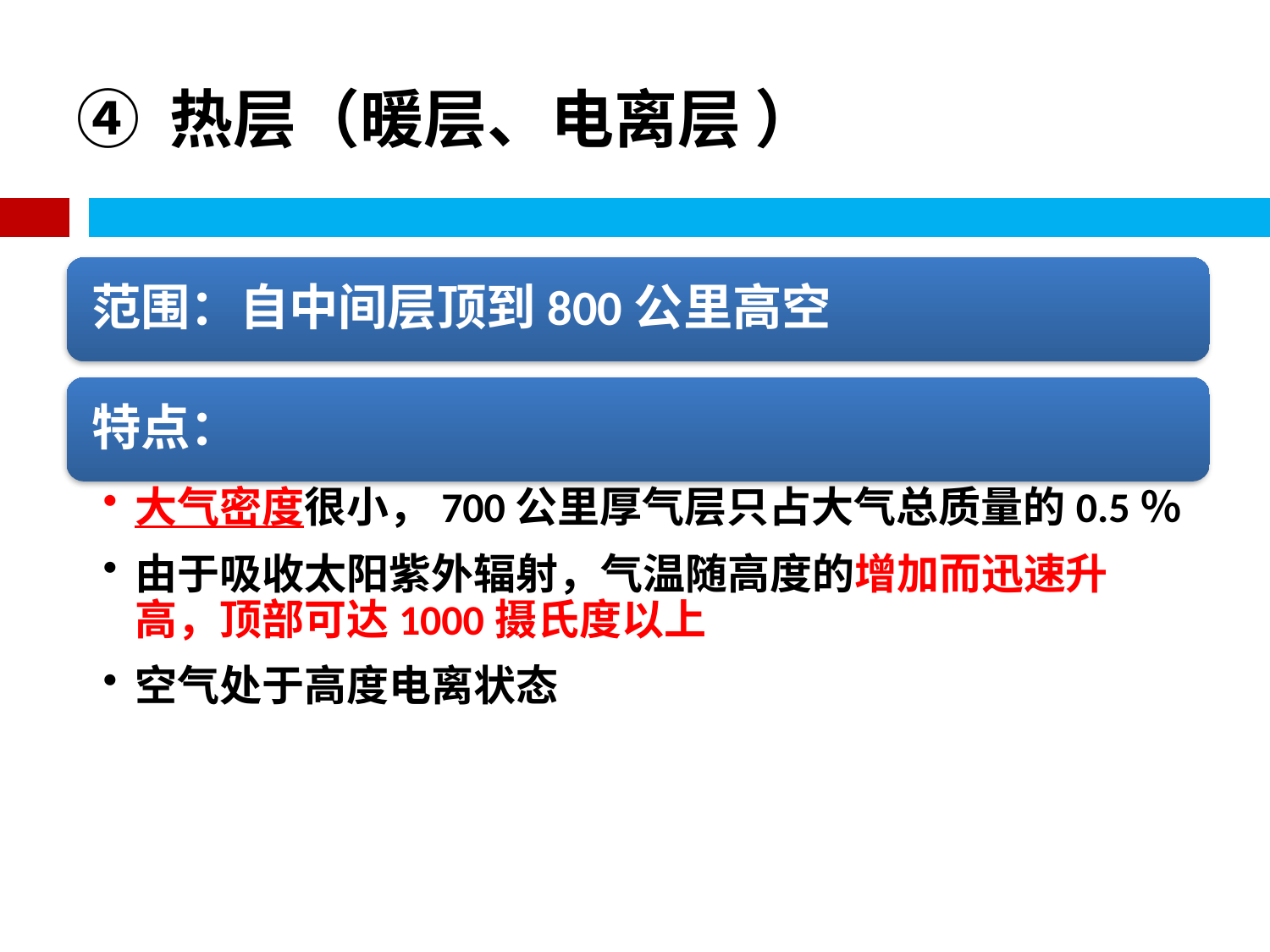

# ④ 热层（暖层、电离层 ）
范围：自中间层顶到800公里高空
特点：
大气密度很小，700公里厚气层只占大气总质量的0.5％
由于吸收太阳紫外辐射，气温随高度的增加而迅速升高，顶部可达1000摄氏度以上
空气处于高度电离状态